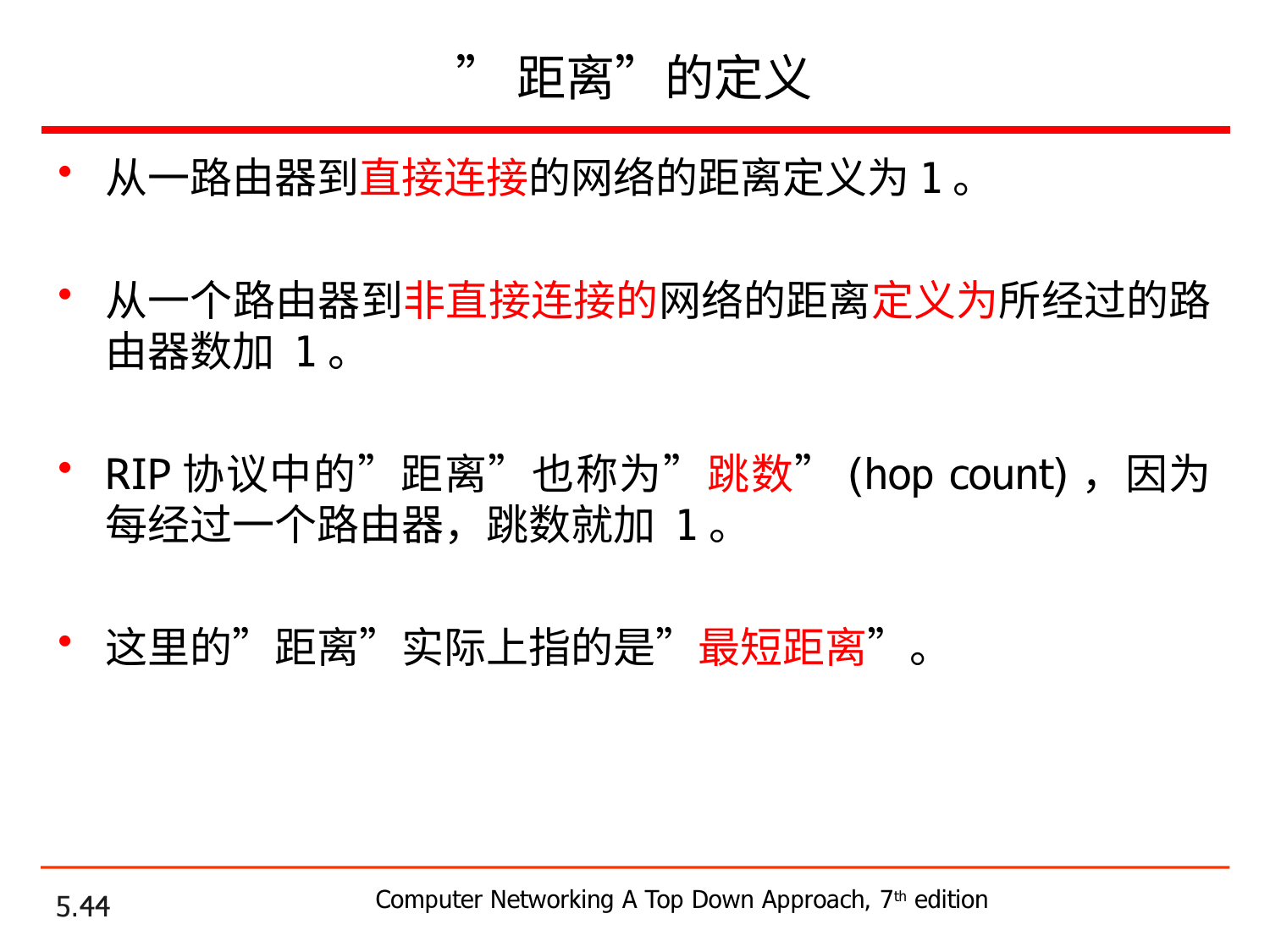

# ”距离”的定义
从一路由器到直接连接的网络的距离定义为1。

从一个路由器到非直接连接的网络的距离定义为所经过的路由器数加 1。

RIP协议中的”距离”也称为”跳数”(hop count)，因为每经过一个路由器，跳数就加 1。

这里的”距离”实际上指的是”最短距离”。